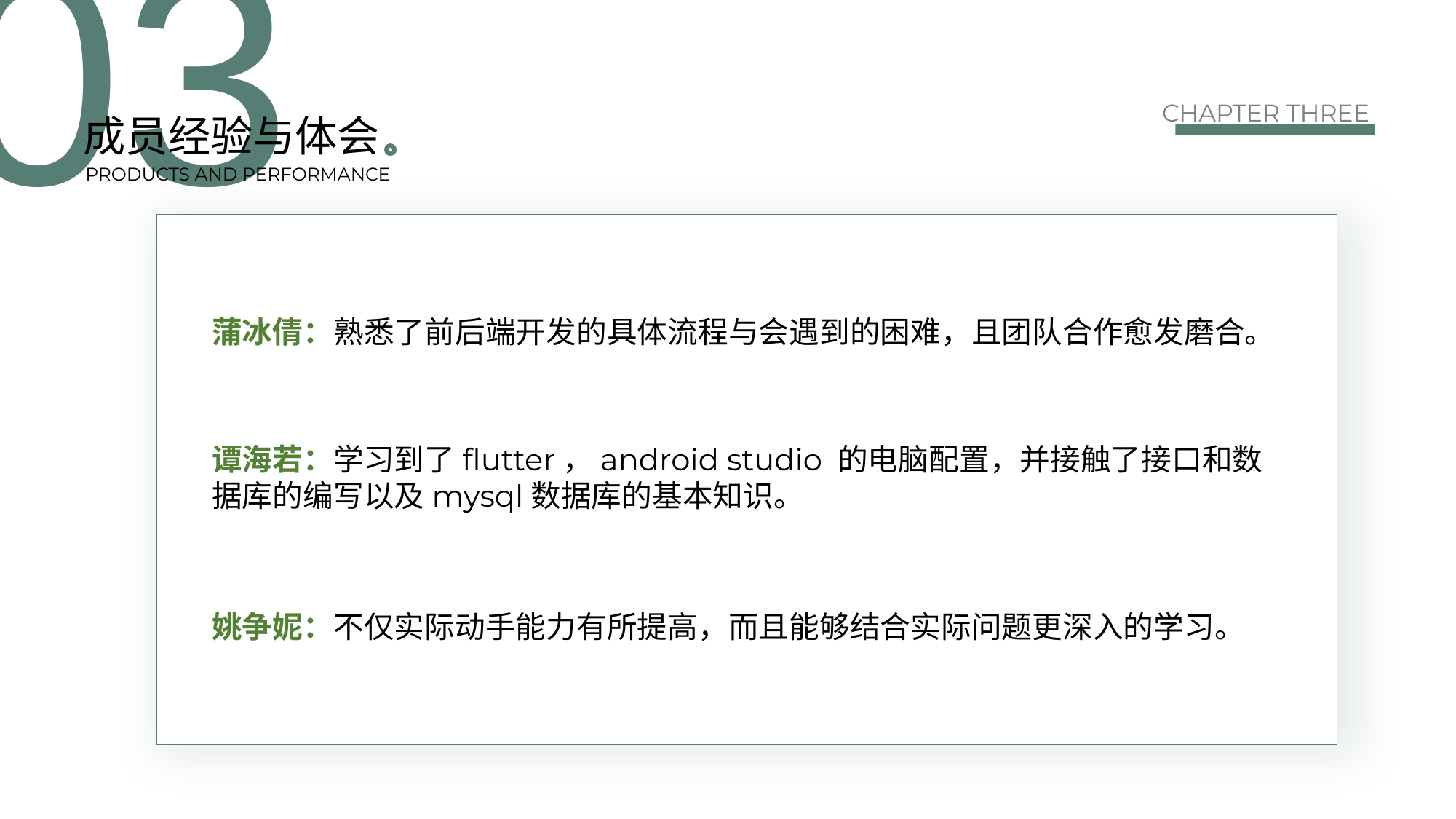

03
CHAPTER THREE
成员经验与体会

PRODUCTS AND PERFORMANCE

蒲冰倩：熟悉了前后端开发的具体流程与会遇到的困难，且团队合作愈发磨合。
谭海若：学习到了flutter，android studio 的电脑配置，并接触了接口和数据库的编写以及mysql数据库的基本知识。
姚争妮：不仅实际动手能力有所提高，而且能够结合实际问题更深入的学习。